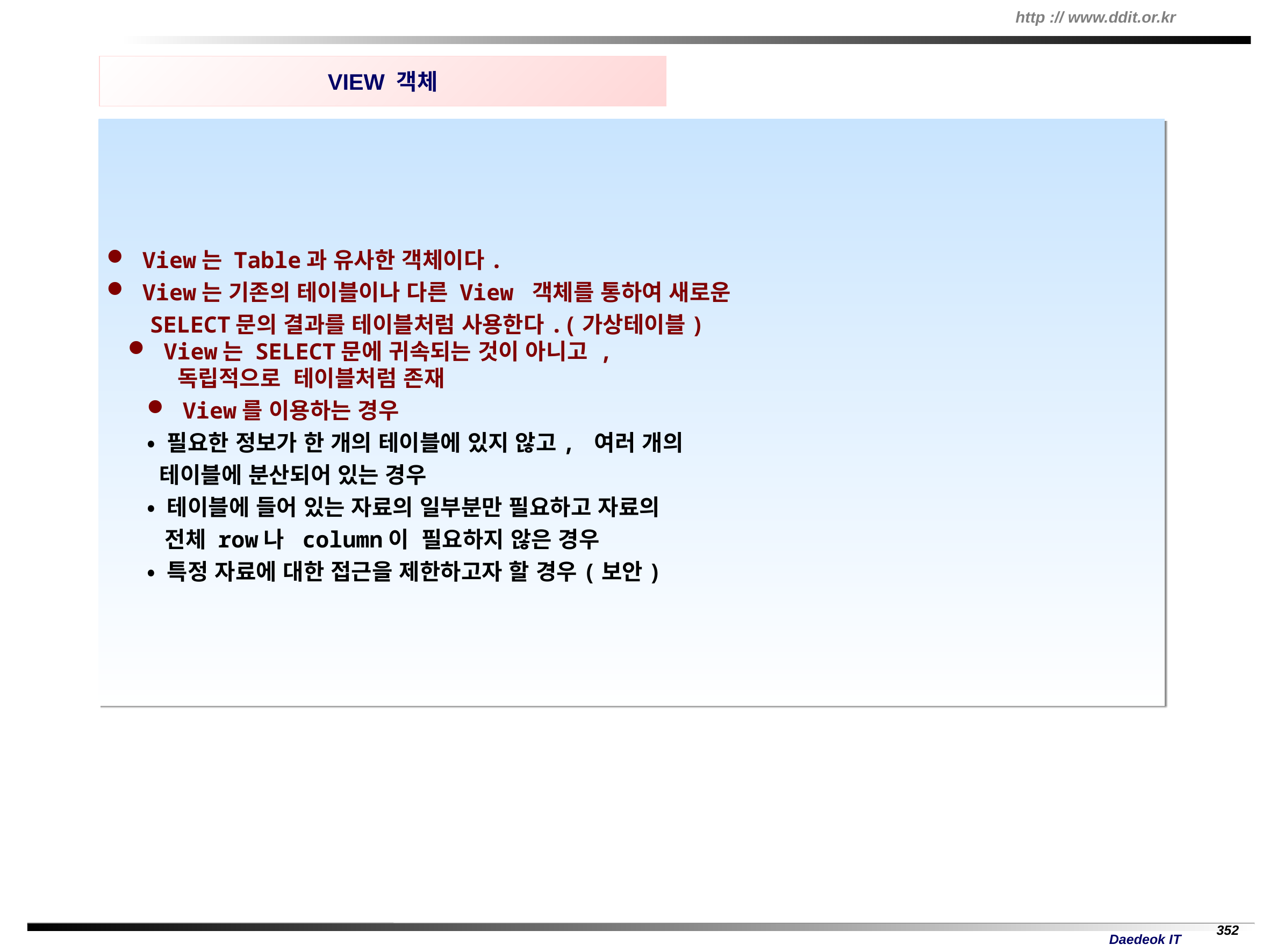

VIEW 객체
 View는 Table과 유사한 객체이다.
 View는 기존의 테이블이나 다른 View 객체를 통하여 새로운
   SELECT문의 결과를 테이블처럼 사용한다.(가상테이블)
 View는 SELECT문에 귀속되는 것이 아니고 ,
    독립적으로  테이블처럼 존재
 View를 이용하는 경우
• 필요한 정보가 한 개의 테이블에 있지 않고, 여러 개의
  테이블에 분산되어 있는 경우
• 테이블에 들어 있는 자료의 일부분만 필요하고 자료의
  전체 row나  column이  필요하지 않은 경우
• 특정 자료에 대한 접근을 제한하고자 할 경우(보안)